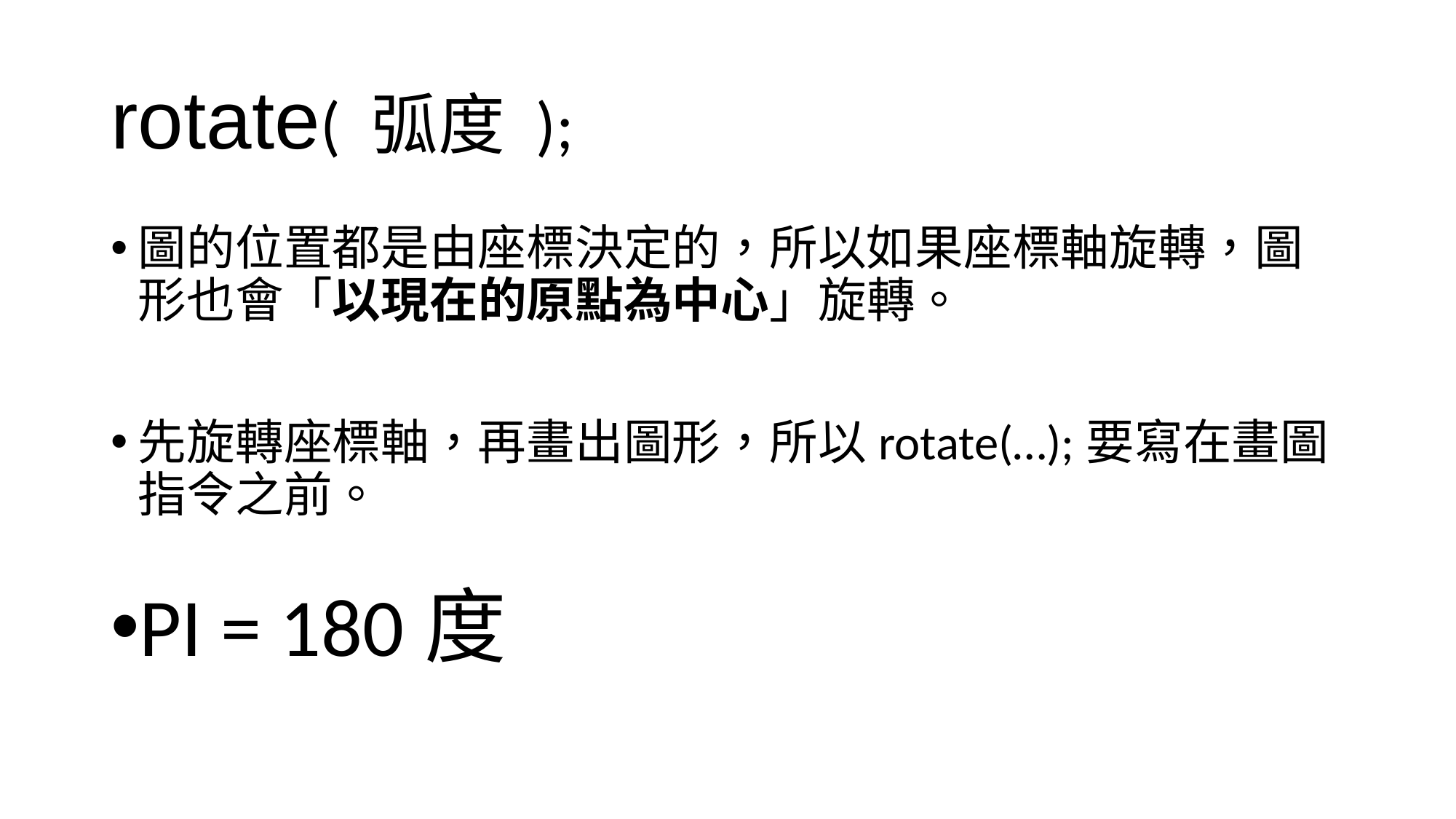

# rotate( 弧度 );
圖的位置都是由座標決定的，所以如果座標軸旋轉，圖形也會「以現在的原點為中心」旋轉。

先旋轉座標軸，再畫出圖形，所以rotate(…);要寫在畫圖指令之前。

PI = 180度